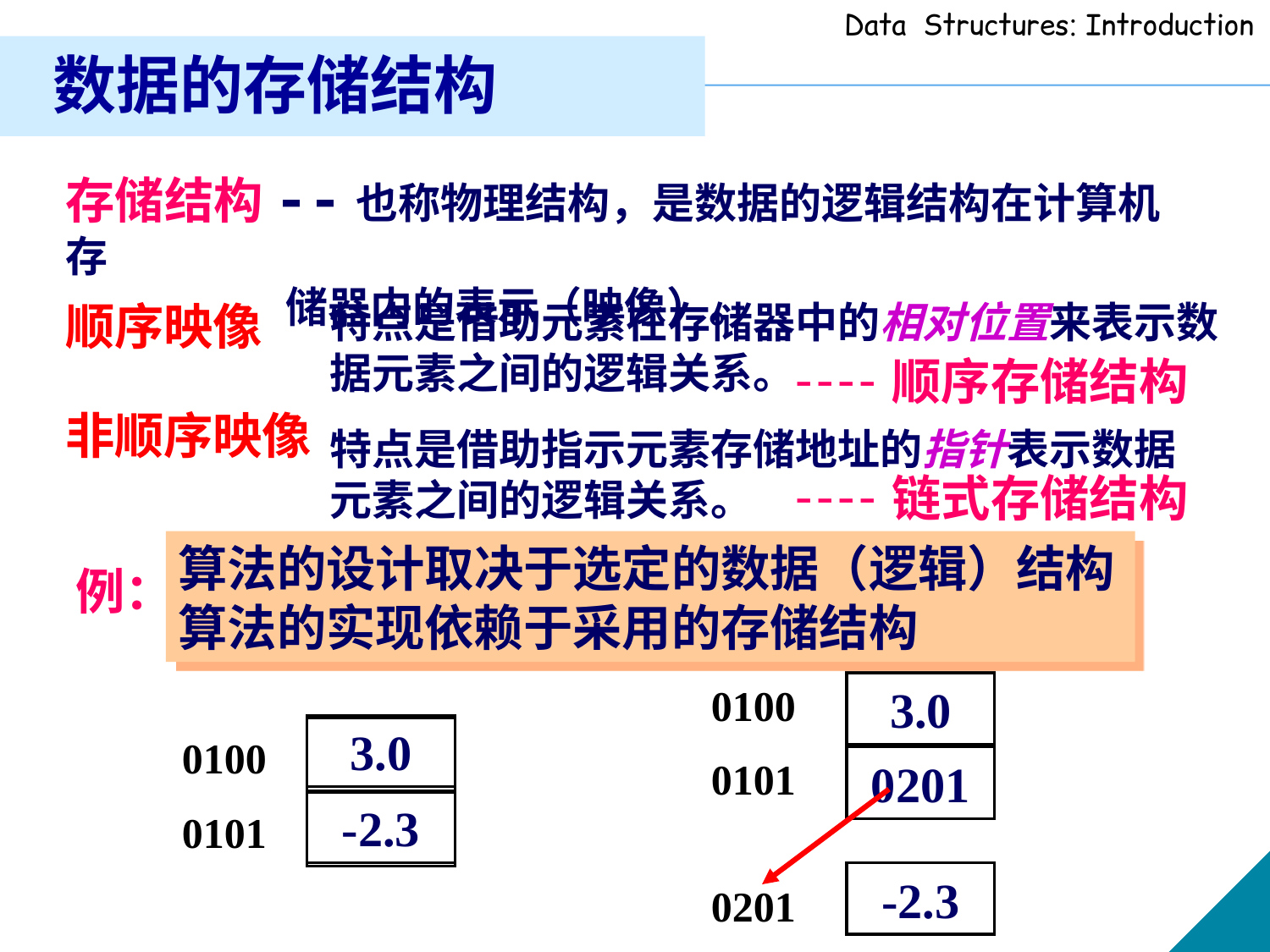

数据的存储结构
存储结构--也称物理结构，是数据的逻辑结构在计算机存
                      储器内的表示（映像）。
顺序映像
非顺序映像
特点是借助元素在存储器中的相对位置来表示数据元素之间的逻辑关系。
----顺序存储结构
特点是借助指示元素存储地址的指针表示数据元素之间的逻辑关系。
----链式存储结构
算法的设计取决于选定的数据（逻辑）结构
算法的实现依赖于采用的存储结构
例：复数 3.0-2.3i 的存储形式
0100
3.0
-2.3
0201
3.0
-2.3

0100

0101
0101
0201